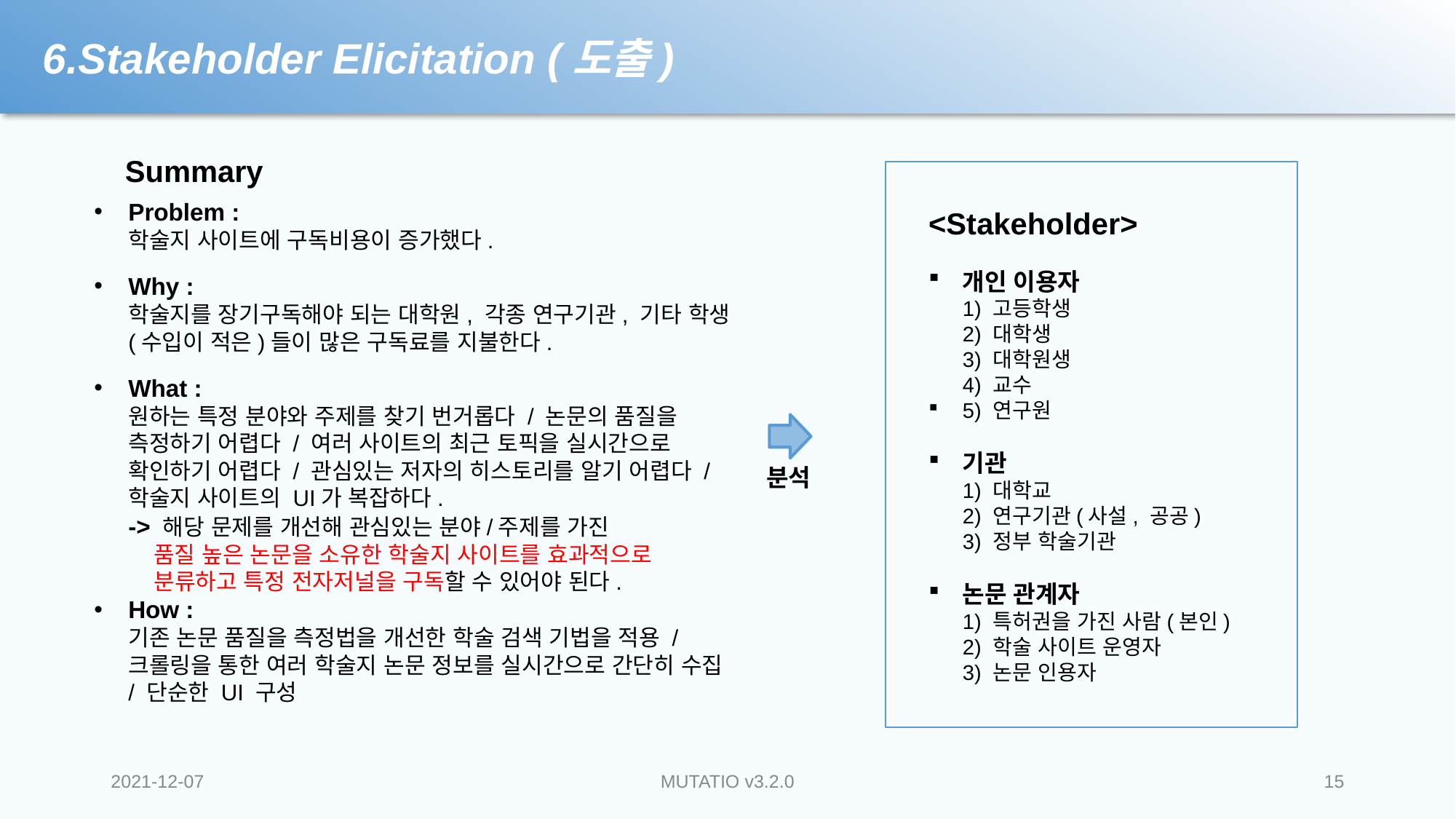

6.Stakeholder Elicitation (도출)
Summary
<Stakeholder>

개인 이용자
1) 고등학생
2) 대학생
3) 대학원생
4) 교수
5) 연구원

기관
1) 대학교
2) 연구기관(사설, 공공)
3) 정부 학술기관

논문 관계자
1) 특허권을 가진 사람(본인)
2) 학술 사이트 운영자
3) 논문 인용자
Problem :
학술지 사이트에 구독비용이 증가했다.

Why :
학술지를 장기구독해야 되는 대학원, 각종 연구기관, 기타 학생(수입이 적은)들이 많은 구독료를 지불한다.

What :
원하는 특정 분야와 주제를 찾기 번거롭다 / 논문의 품질을 측정하기 어렵다 / 여러 사이트의 최근 토픽을 실시간으로 확인하기 어렵다 / 관심있는 저자의 히스토리를 알기 어렵다 / 학술지 사이트의 UI가 복잡하다.
-> 해당 문제를 개선해 관심있는 분야/주제를 가진
    품질 높은 논문을 소유한 학술지 사이트를 효과적으로
    분류하고 특정 전자저널을 구독할 수 있어야 된다.
How :
기존 논문 품질을 측정법을 개선한 학술 검색 기법을 적용 / 크롤링을 통한 여러 학술지 논문 정보를 실시간으로 간단히 수집 / 단순한 UI 구성

분석
2021-12-07
MUTATIO v3.2.0
15